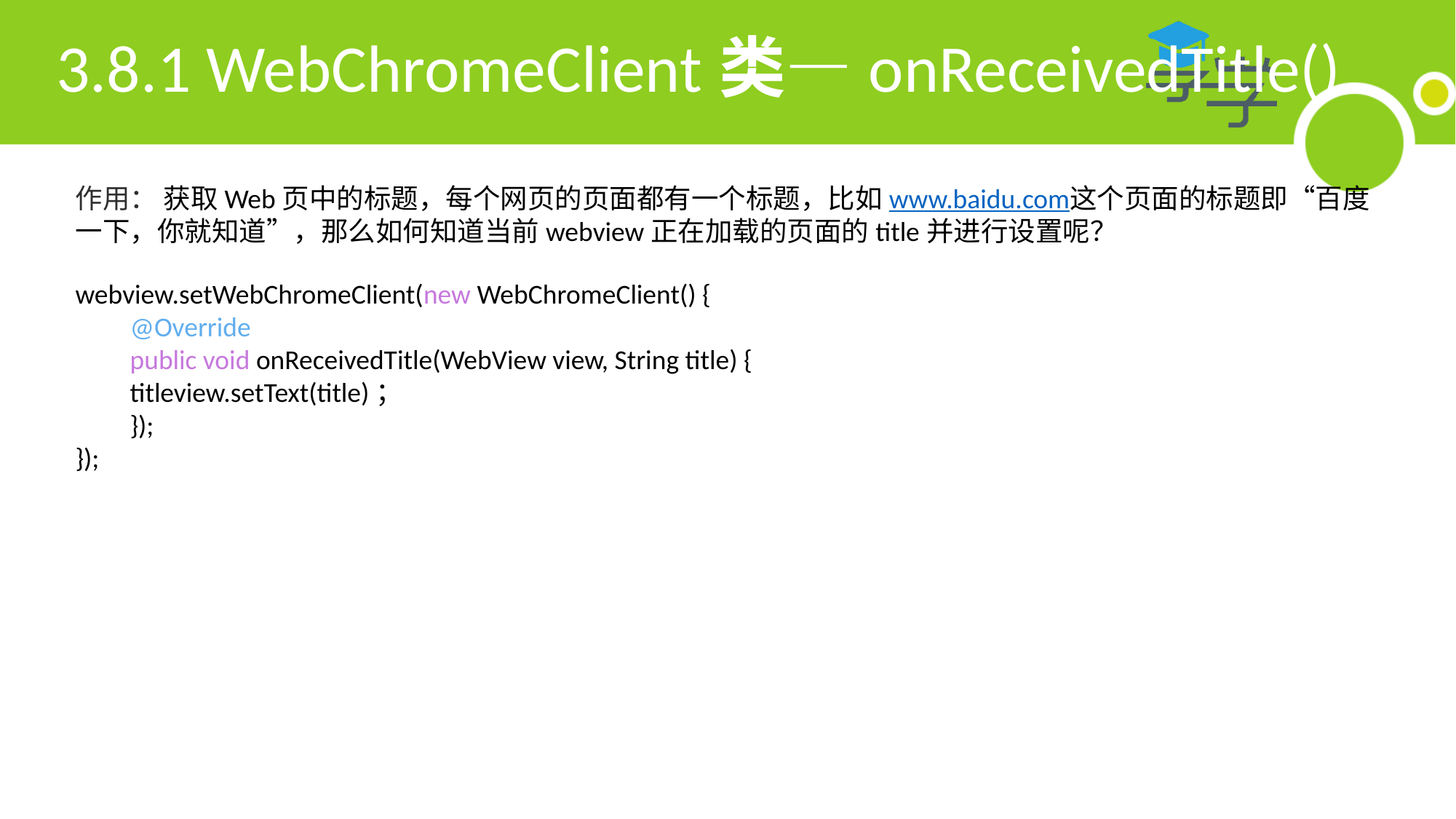

# 3.8.1 WebChromeClient类—onReceivedTitle()
作用： 获取Web页中的标题，每个网页的页面都有一个标题，比如www.baidu.com这个页面的标题即“百度一下，你就知道”，那么如何知道当前webview正在加载的页面的title并进行设置呢？
webview.setWebChromeClient(new WebChromeClient() {
@Override
public void onReceivedTitle(WebView view, String title) { 	titleview.setText(title)；
});
});